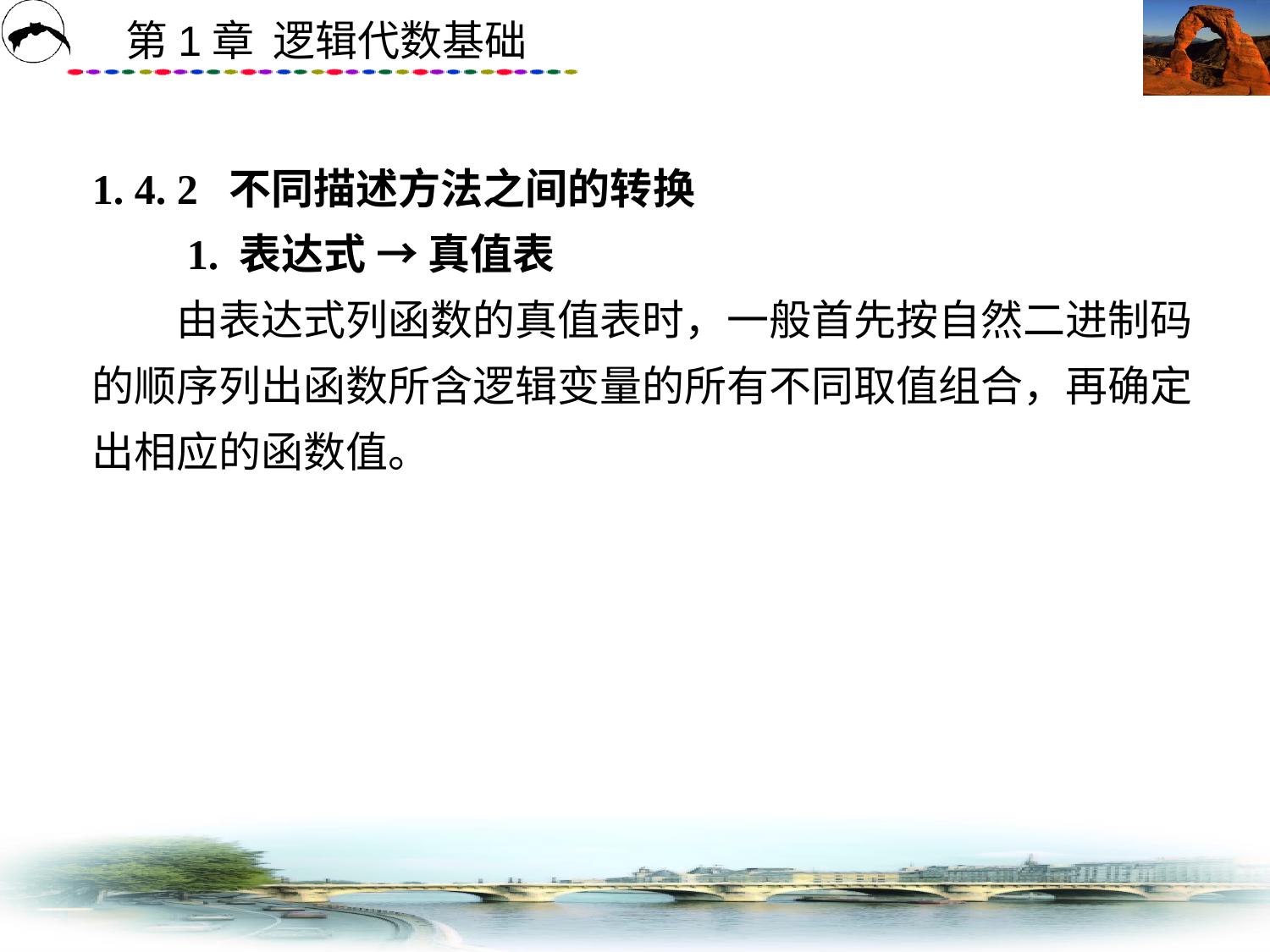

# 1. 4. 2  不同描述方法之间的转换 　　1. 表达式 → 真值表 　　由表达式列函数的真值表时，一般首先按自然二进制码的顺序列出函数所含逻辑变量的所有不同取值组合，再确定出相应的函数值。